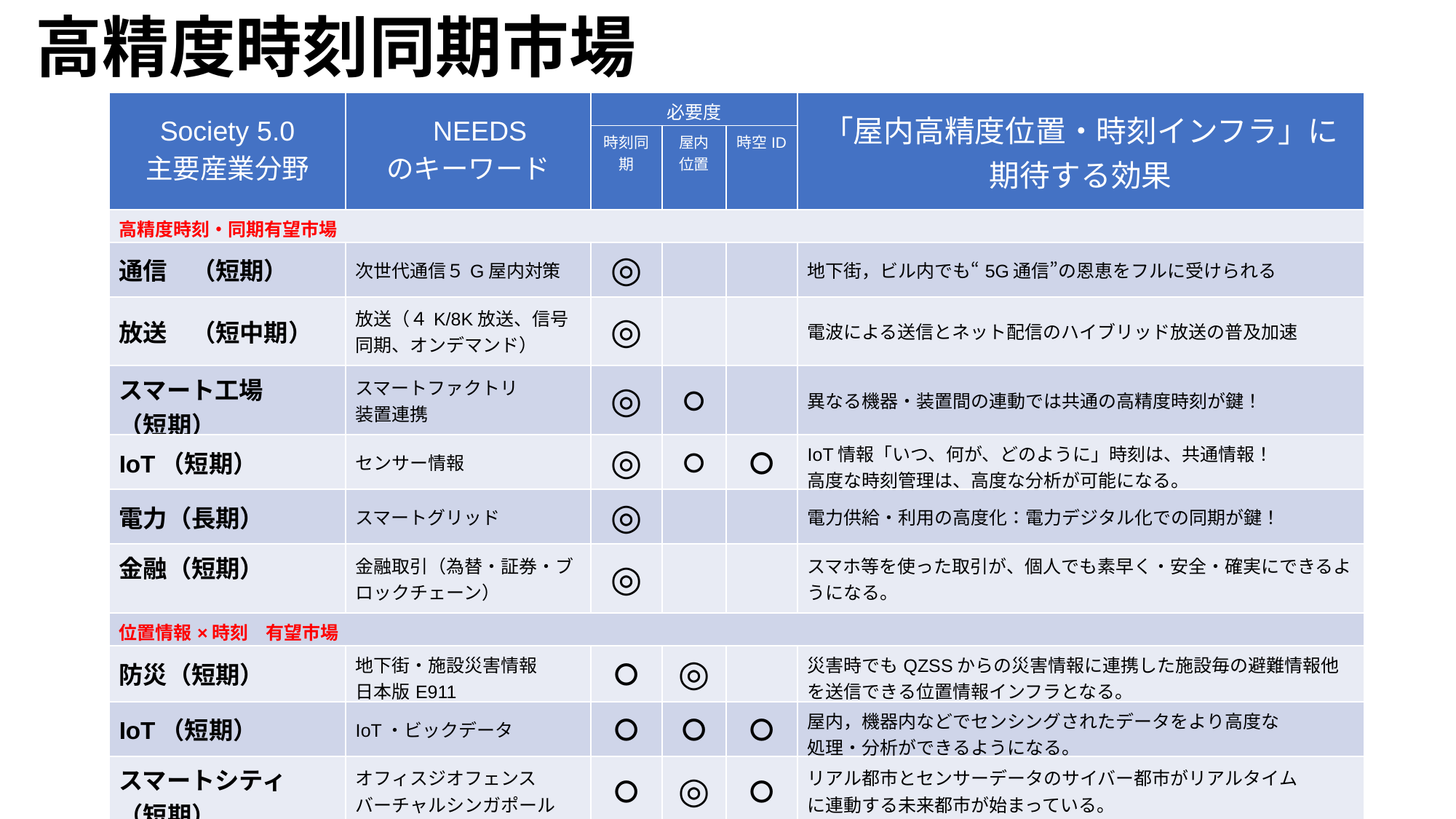

高精度時刻同期市場
| Society 5.0 主要産業分野 | NEEDS のキーワード | 必要度 |  |  | 「屋内高精度位置・時刻インフラ」に 期待する効果 |
| --- | --- | --- | --- | --- | --- |
|  |  | 時刻同期 | 屋内位置 | 時空ID |  |
| 高精度時刻・同期有望市場 |  |  |  |  |  |
| 通信　（短期） | 次世代通信５G屋内対策 | ◎ |  |  | 地下街，ビル内でも“5G通信”の恩恵をフルに受けられる |
| 放送　（短中期） | 放送（４K/8K放送、信号同期、オンデマンド） | ◎ |  |  | 電波による送信とネット配信のハイブリッド放送の普及加速 |
| スマート工場 （短期） | スマートファクトリ 装置連携 | ◎ | 〇 |  | 異なる機器・装置間の連動では共通の高精度時刻が鍵！ |
| IoT（短期） | センサー情報 | ◎ | 〇 | 〇 | IoT情報「いつ、何が、どのように」時刻は、共通情報！ 高度な時刻管理は、高度な分析が可能になる。 |
| 電力（長期） | スマートグリッド | ◎ |  |  | 電力供給・利用の高度化：電力デジタル化での同期が鍵！ |
| 金融（短期） | 金融取引（為替・証券・ブロックチェーン） | ◎ |  |  | スマホ等を使った取引が、個人でも素早く・安全・確実にできるようになる。 |
| 位置情報×時刻　有望市場 |  |  |  |  |  |
| 防災（短期） | 地下街・施設災害情報 日本版E911 | 〇 | ◎ |  | 災害時でもQZSSからの災害情報に連携した施設毎の避難情報他を送信できる位置情報インフラとなる。 |
| IoT（短期） | IoT・ビックデータ | 〇 | 〇 | 〇 | 屋内，機器内などでセンシングされたデータをより高度な 処理・分析ができるようになる。 |
| スマートシティ （短期） | オフィスジオフェンス バーチャルシンガポール | 〇 | ◎ | 〇 | リアル都市とセンサーデータのサイバー都市がリアルタイム に連動する未来都市が始まっている。 |